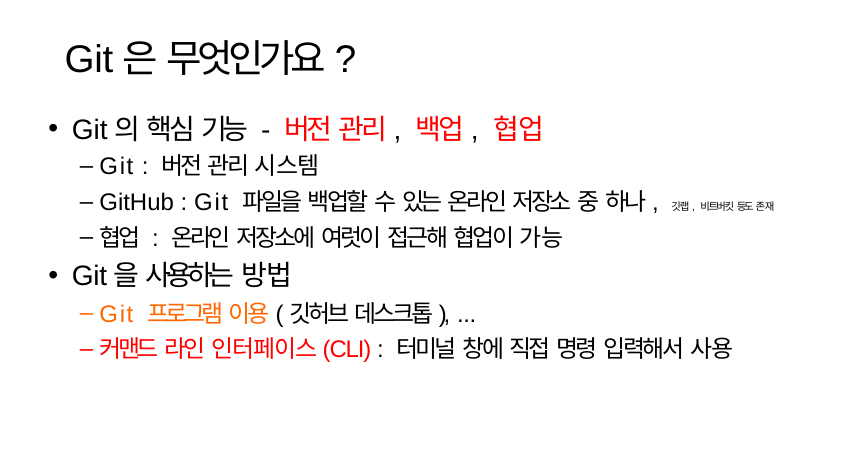

# Git은 무엇인가요?
Git의 핵심 기능 - 버전 관리, 백업, 협업
Git : 버전 관리 시스템
GitHub : Git 파일을 백업할 수 있는 온라인 저장소 중 하나, 깃랩, 비트버킷 등도 존재
협업 : 온라인 저장소에 여럿이 접근해 협업이 가능
Git을 사용하는 방법
Git 프로그램 이용(깃허브 데스크톱), ...
커맨드 라인 인터페이스(CLI) : 터미널 창에 직접 명령 입력해서 사용